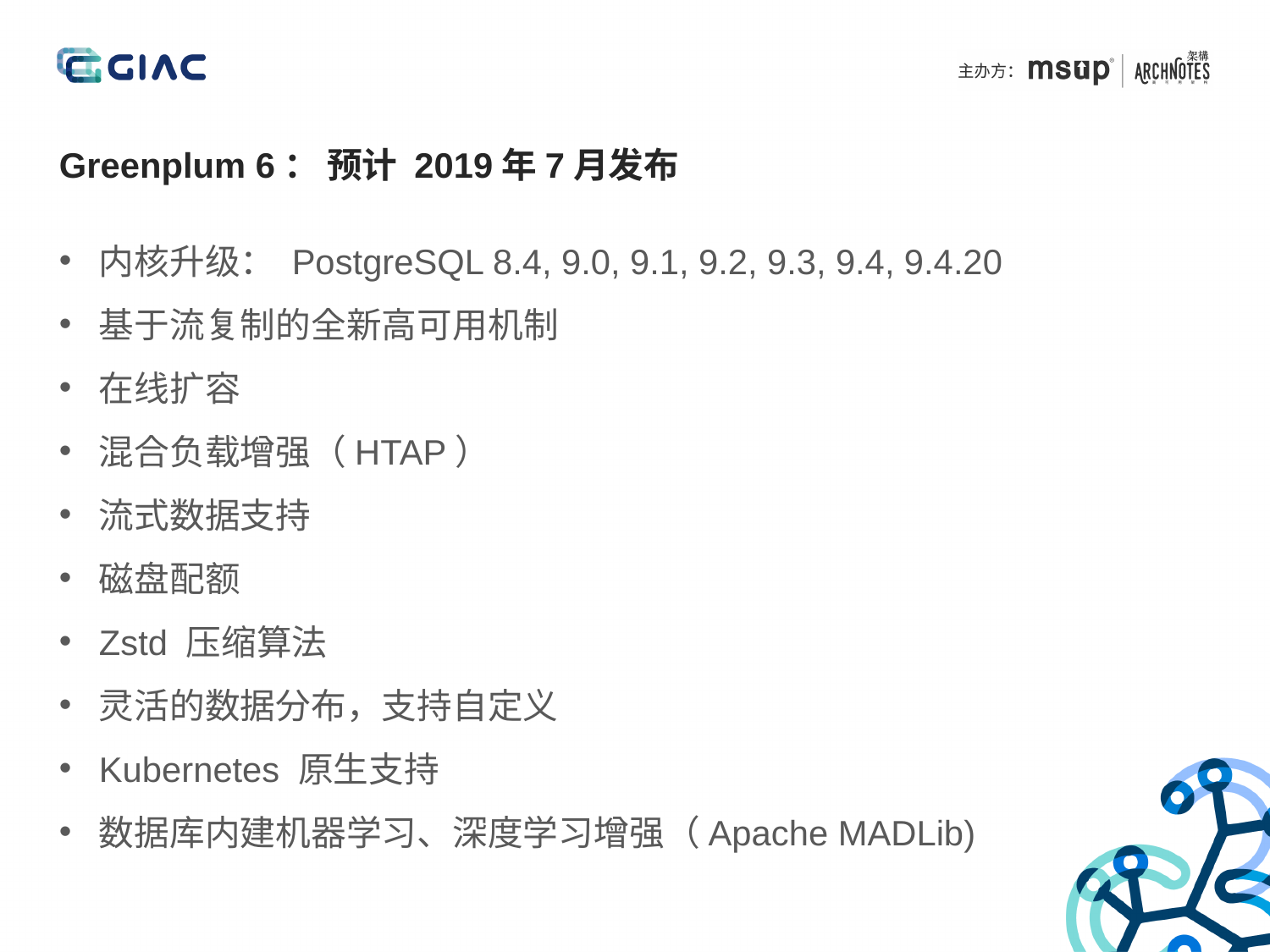

Greenplum 6： 预计 2019年7月发布
内核升级： PostgreSQL 8.4, 9.0, 9.1, 9.2, 9.3, 9.4, 9.4.20
基于流复制的全新高可用机制
在线扩容
混合负载增强（HTAP）
流式数据支持
磁盘配额
Zstd 压缩算法
灵活的数据分布，支持自定义
Kubernetes 原生支持
数据库内建机器学习、深度学习增强（Apache MADLib)